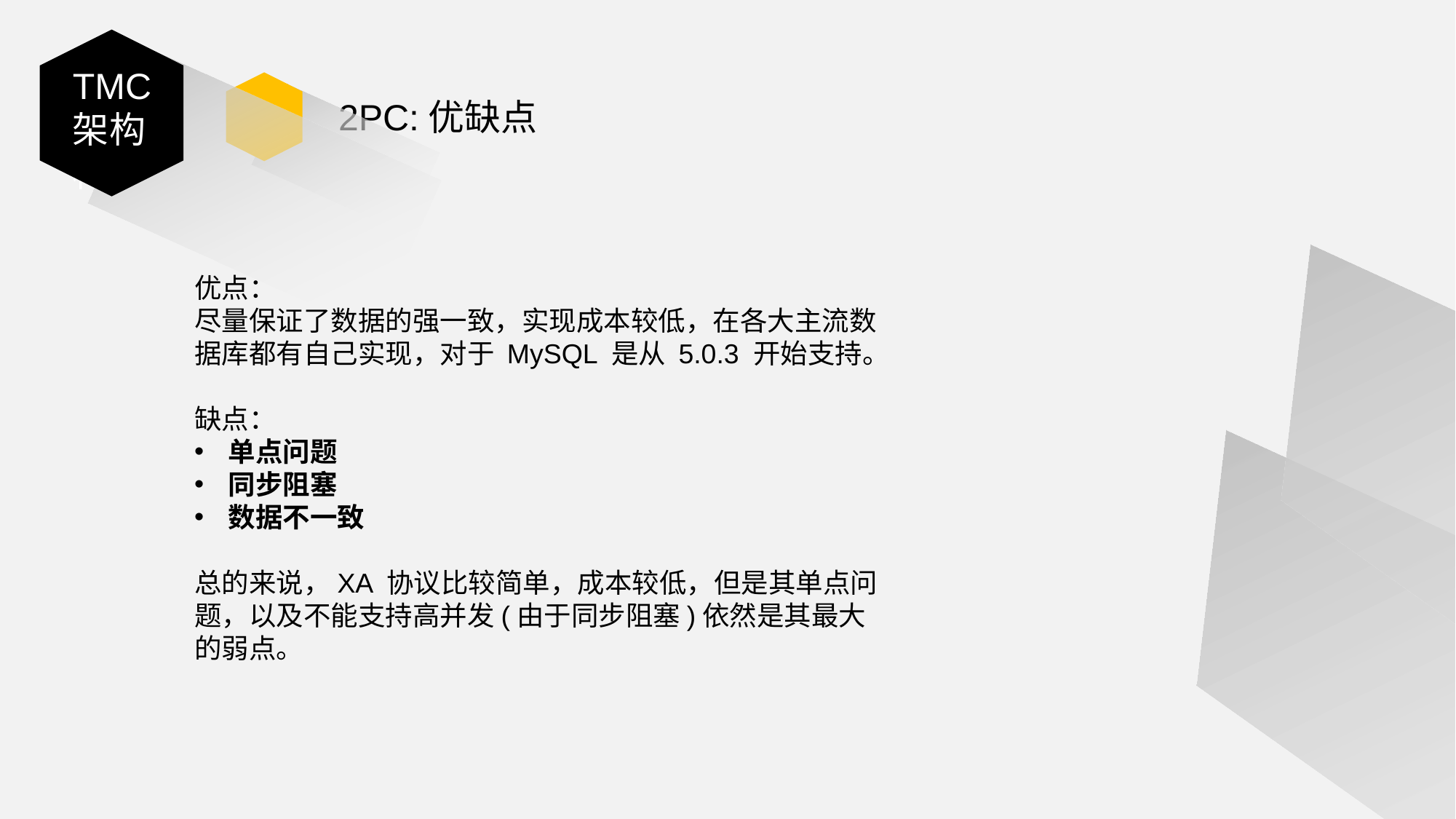

TMC架构
TMC架构

2PC:优缺点
优点：
尽量保证了数据的强一致，实现成本较低，在各大主流数据库都有自己实现，对于 MySQL 是从 5.0.3 开始支持。

缺点：
单点问题
同步阻塞
数据不一致

总的来说，XA 协议比较简单，成本较低，但是其单点问题，以及不能支持高并发(由于同步阻塞)依然是其最大的弱点。